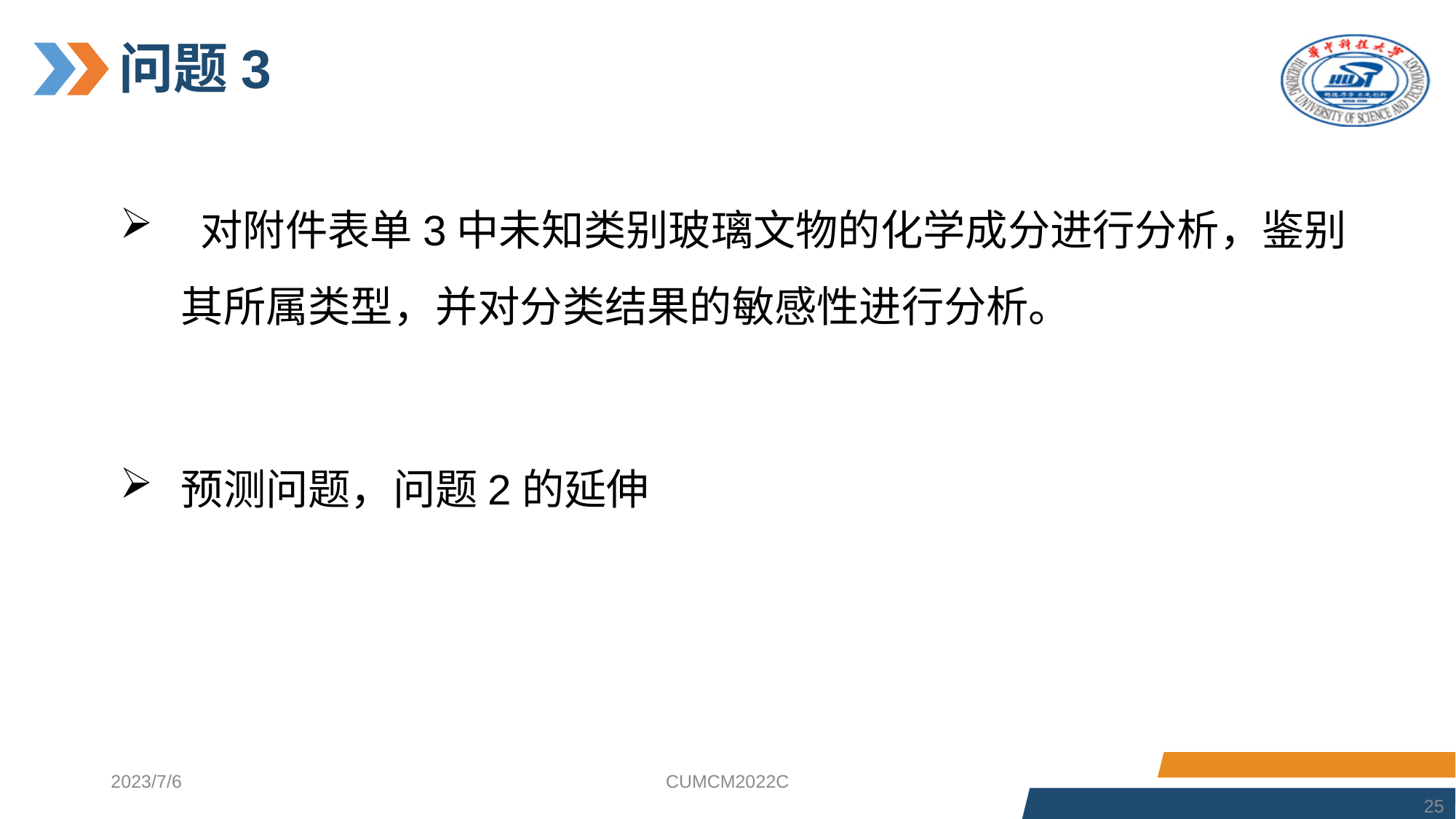

# 问题3
 对附件表单3中未知类别玻璃文物的化学成分进行分析，鉴别其所属类型，并对分类结果的敏感性进行分析。

预测问题，问题2的延伸
2023/7/6
CUMCM2022C
25